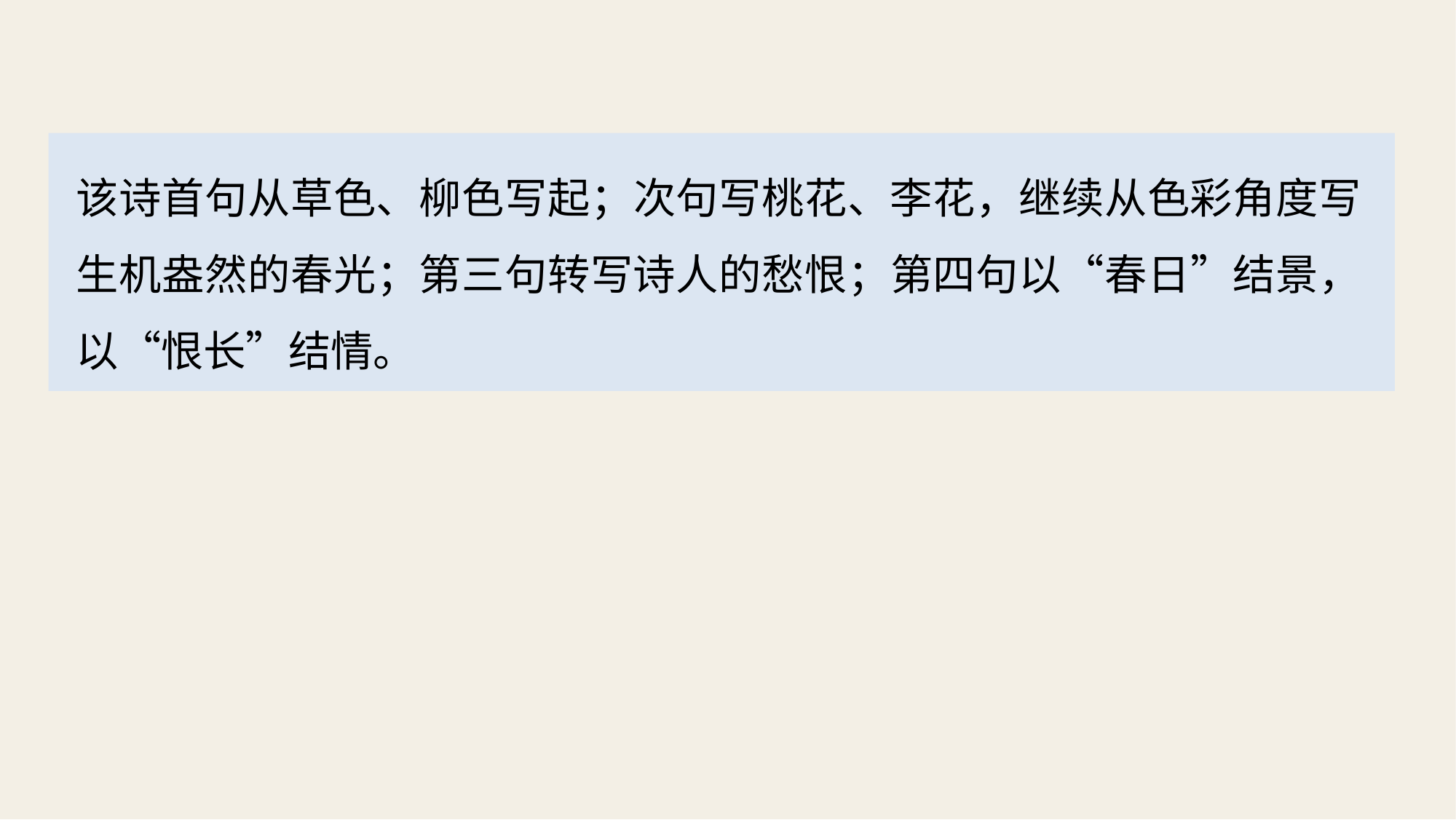

该诗首句从草色、柳色写起；次句写桃花、李花，继续从色彩角度写生机盎然的春光；第三句转写诗人的愁恨；第四句以“春日”结景，以“恨长”结情。